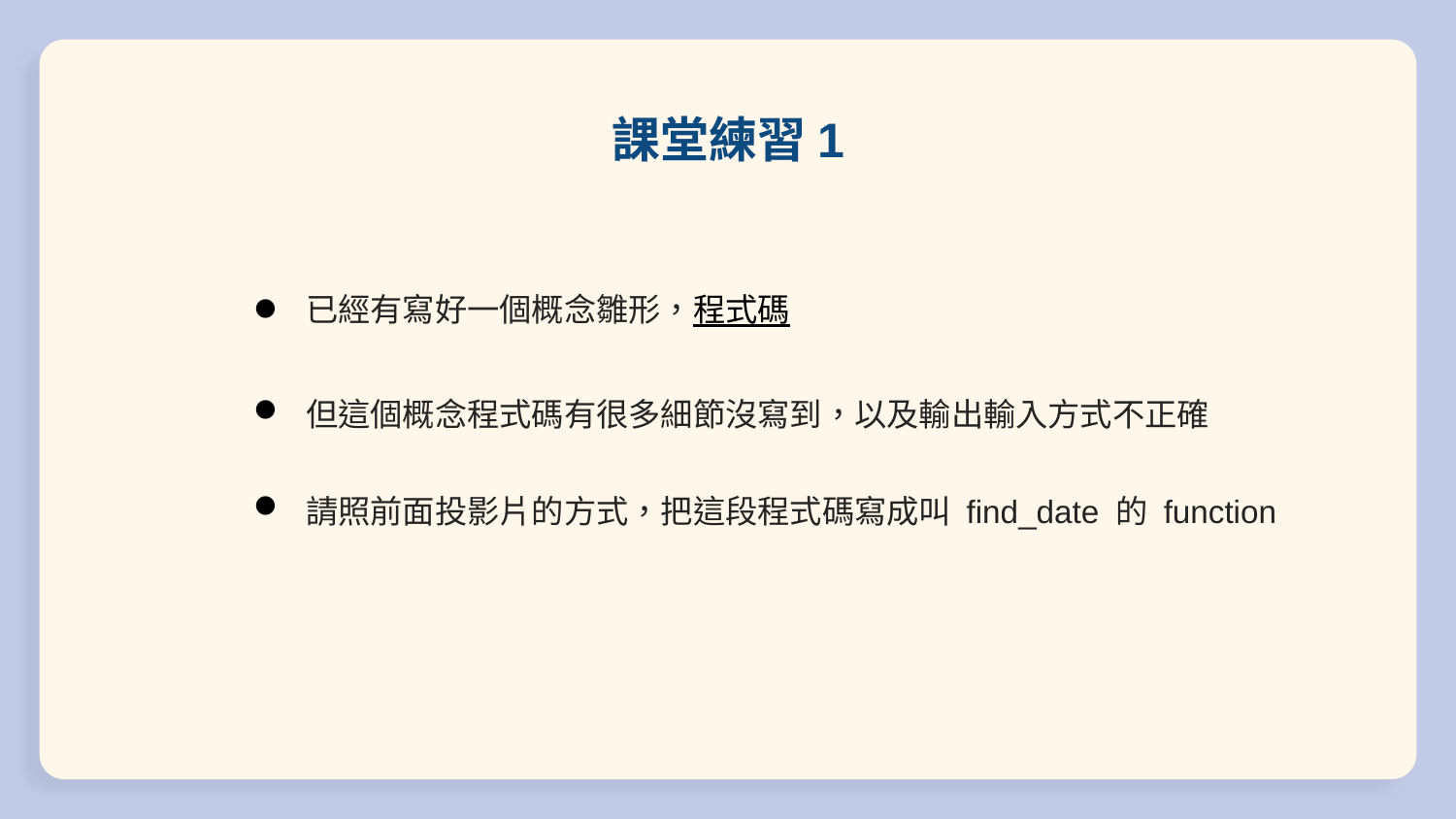

# 課堂練習1
已經有寫好一個概念雛形，程式碼
但這個概念程式碼有很多細節沒寫到，以及輸出輸入方式不正確
請照前面投影片的方式，把這段程式碼寫成叫 find_date 的 function